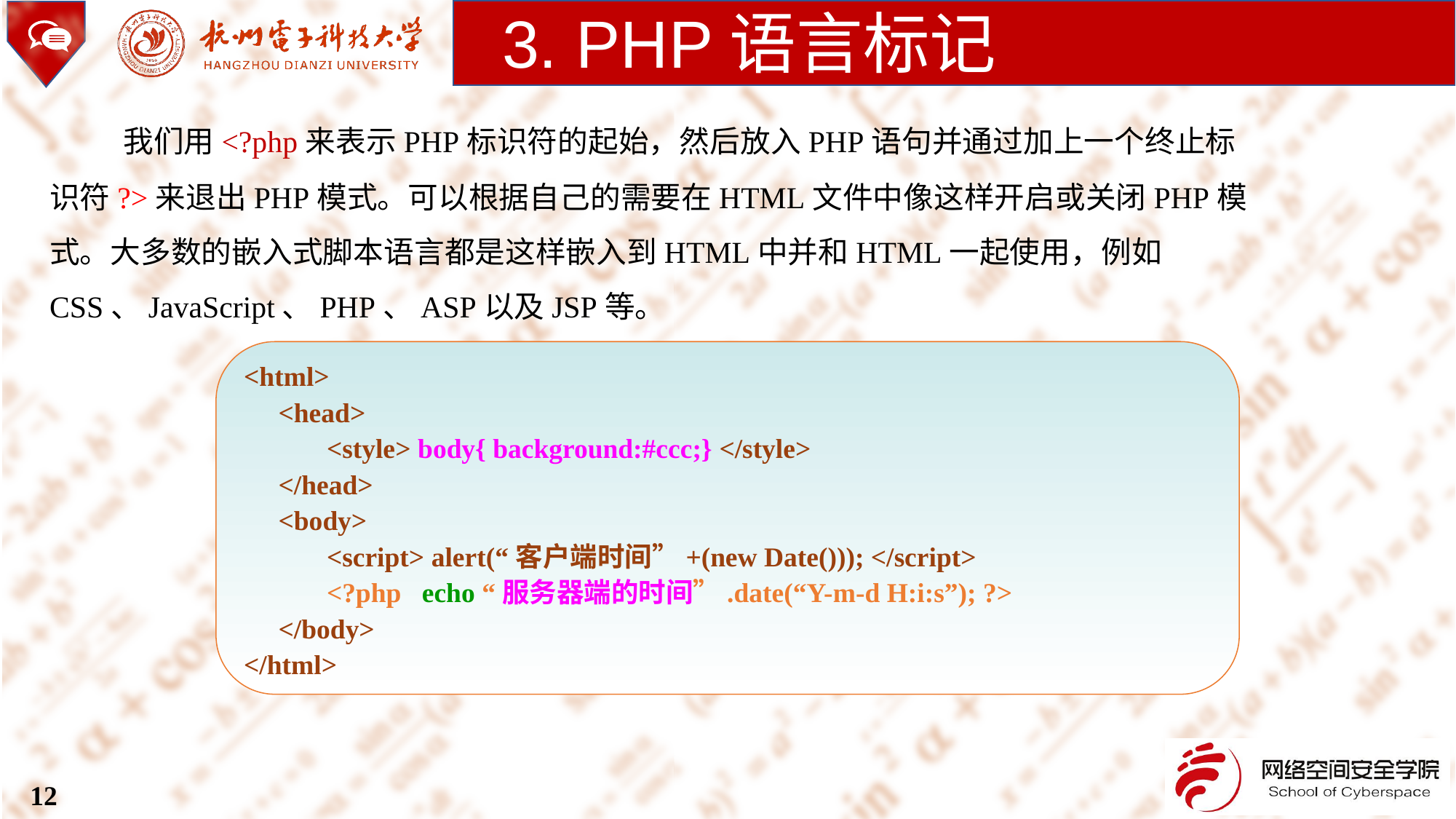

3. PHP语言标记
       我们用<?php来表示PHP标识符的起始，然后放入PHP语句并通过加上一个终止标识符?>来退出PHP模式。可以根据自己的需要在HTML文件中像这样开启或关闭PHP模式。大多数的嵌入式脚本语言都是这样嵌入到HTML中并和HTML一起使用，例如CSS、JavaScript、PHP、ASP以及JSP等。
<html>
     <head>
            <style> body{ background:#ccc;} </style>
     </head>
     <body>
            <script> alert(“客户端时间”+(new Date())); </script>
            <?php   echo “服务器端的时间”.date(“Y-m-d H:i:s”); ?>
     </body>
</html>
12